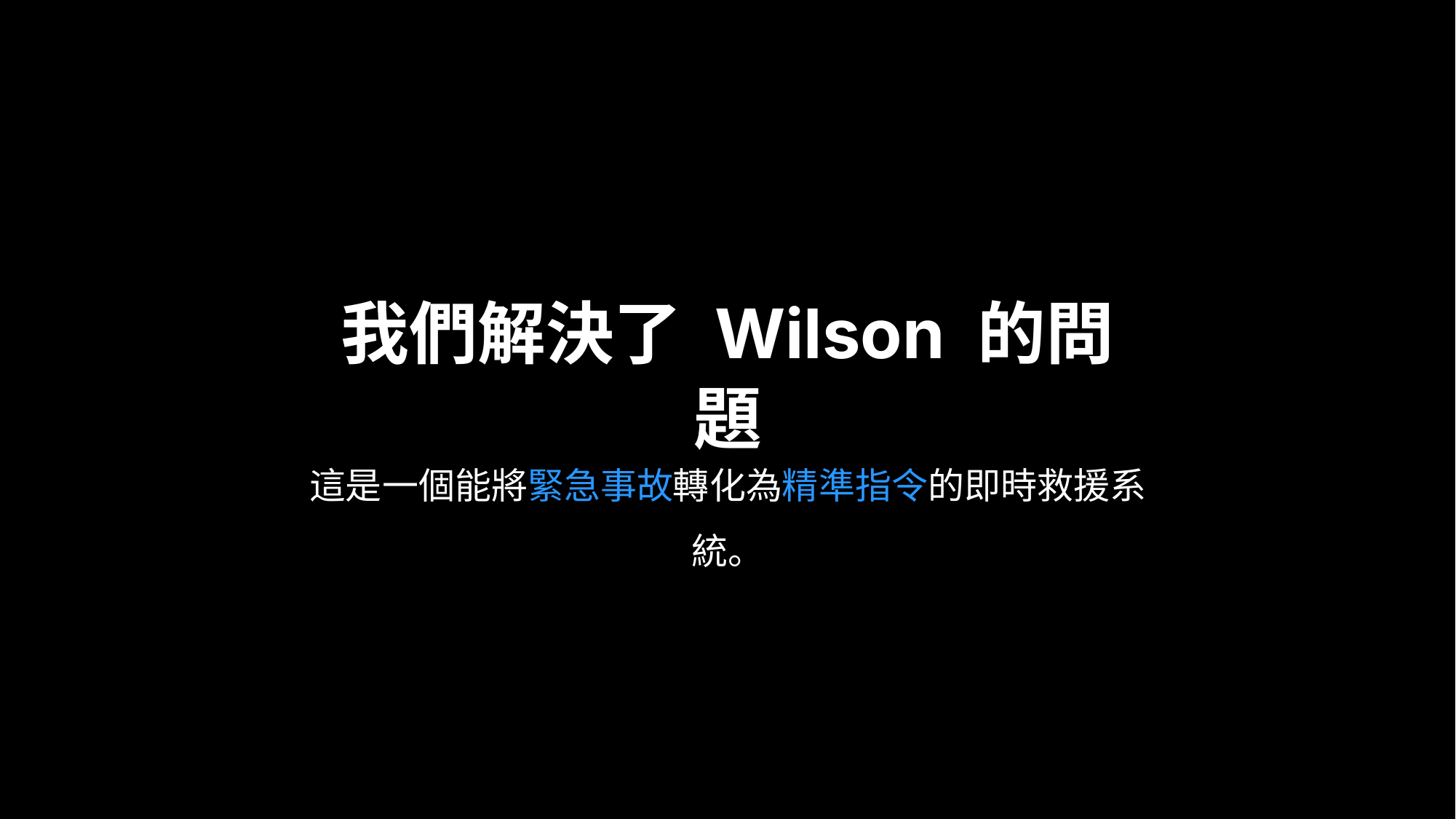

我們解決了 Wilson 的問題
這是一個能將緊急事故轉化為精準指令的即時救援系統。